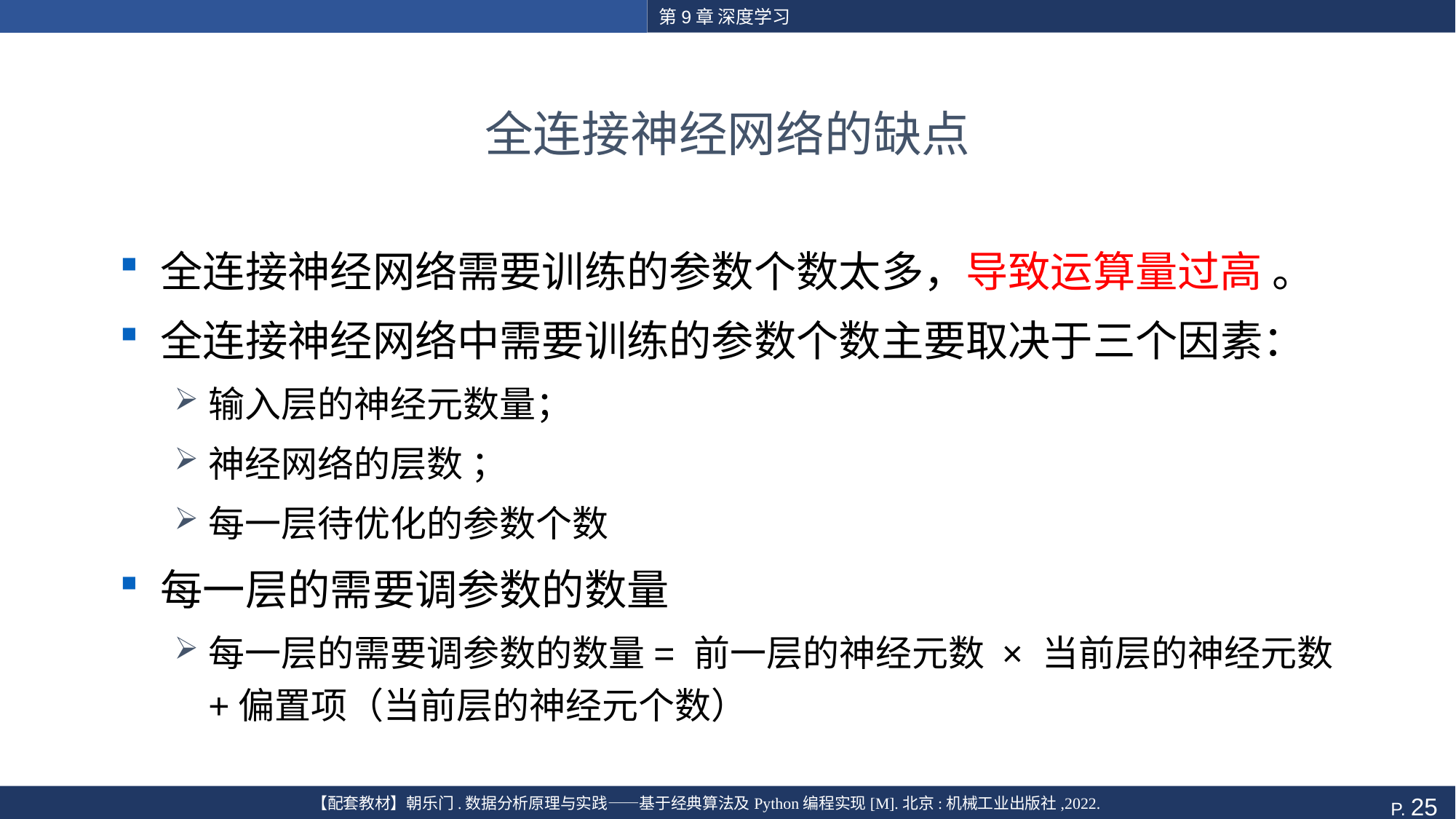

第9章 深度学习
# 全连接神经网络的缺点
全连接神经网络需要训练的参数个数太多，导致运算量过高 。
全连接神经网络中需要训练的参数个数主要取决于三个因素：
输入层的神经元数量；
神经网络的层数 ；
每一层待优化的参数个数
每一层的需要调参数的数量
每一层的需要调参数的数量= 前一层的神经元数 × 当前层的神经元数 +偏置项（当前层的神经元个数）